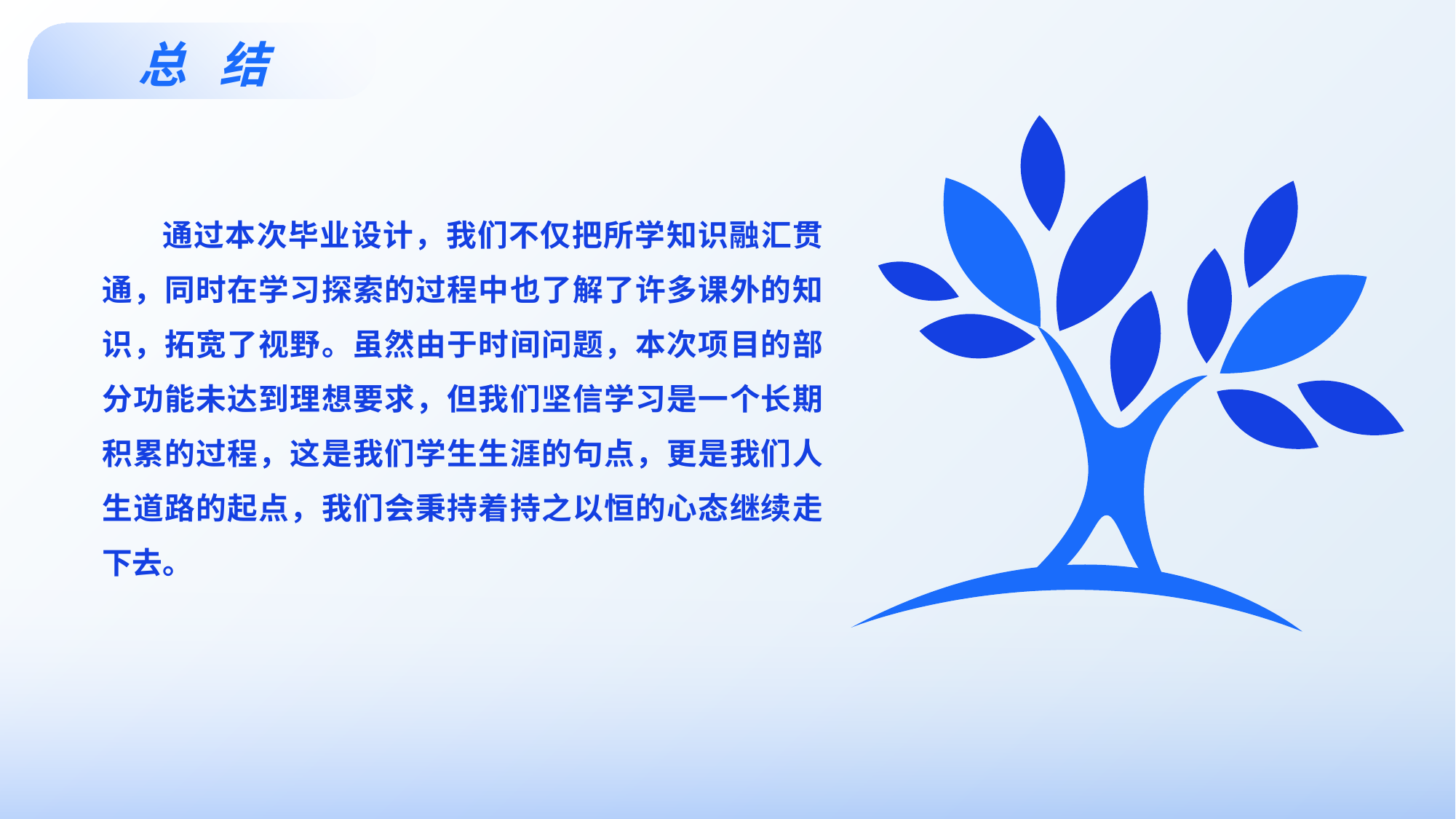

总   结

通过本次毕业设计，我们不仅把所学知识融汇贯通，同时在学习探索的过程中也了解了许多课外的知识，拓宽了视野。虽然由于时间问题，本次项目的部分功能未达到理想要求，但我们坚信学习是一个长期积累的过程，这是我们学生生涯的句点，更是我们人生道路的起点，我们会秉持着持之以恒的心态继续走下去。